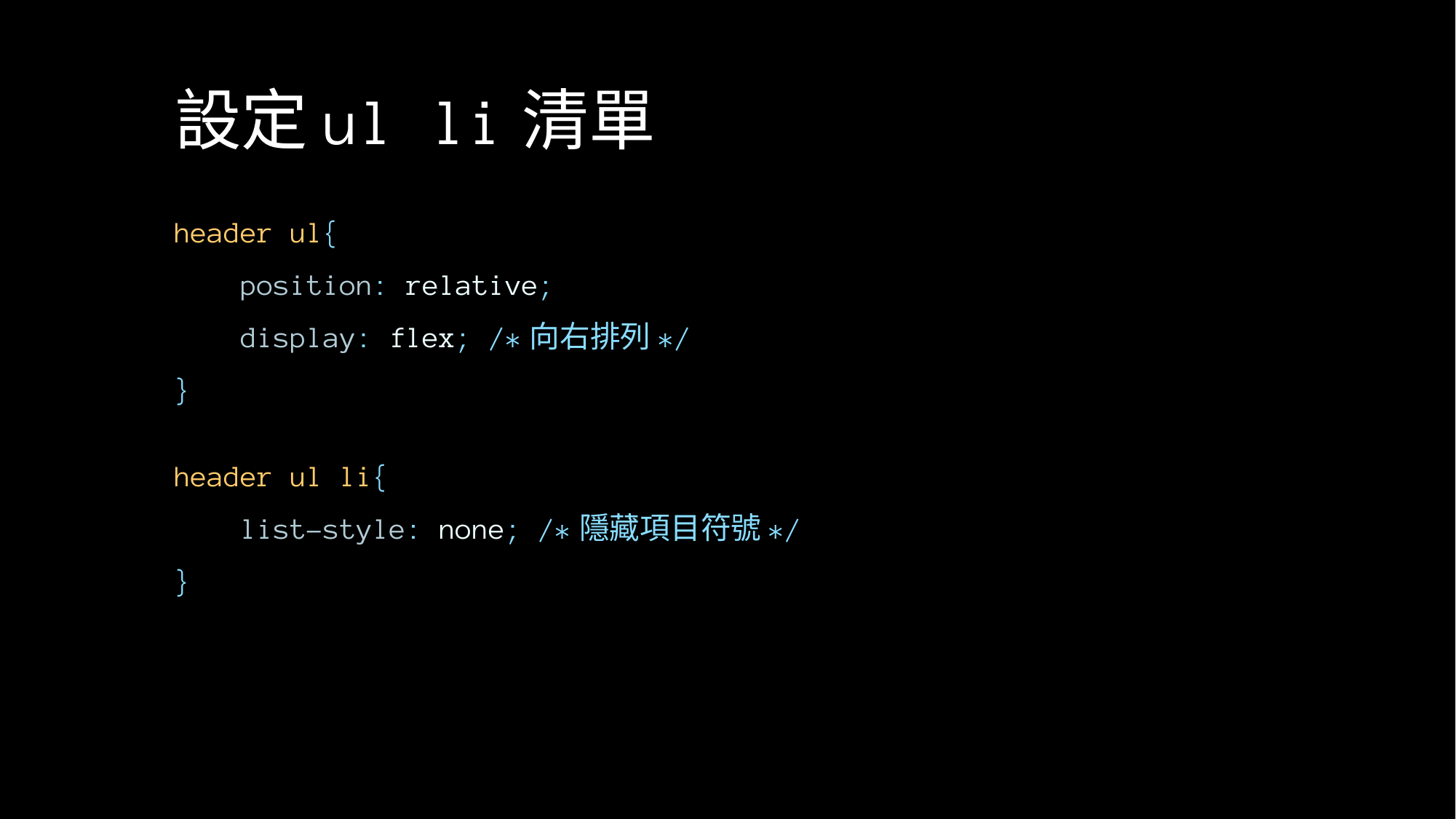

# 設定ul li清單
header ul{
    position: relative;
    display: flex; /*向右排列*/
}
header ul li{
    list-style: none; /*隱藏項目符號*/
}